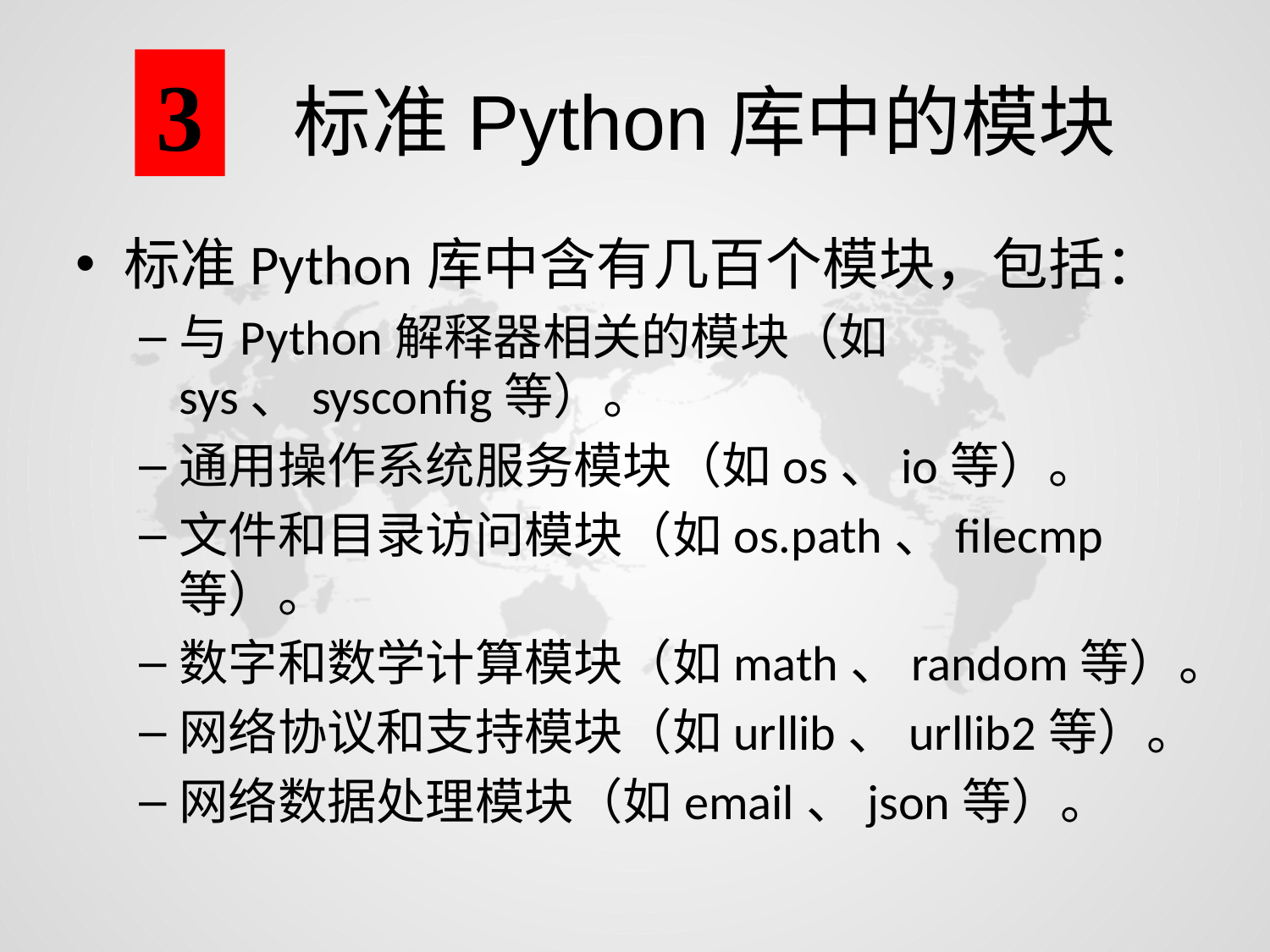

3
# 标准Python库中的模块
标准Python库中含有几百个模块，包括：
与Python解释器相关的模块（如sys、sysconfig等）。
通用操作系统服务模块（如os、io等）。
文件和目录访问模块（如os.path、filecmp等）。
数字和数学计算模块（如math、random等）。
网络协议和支持模块（如urllib、urllib2等）。
网络数据处理模块（如email、json等）。